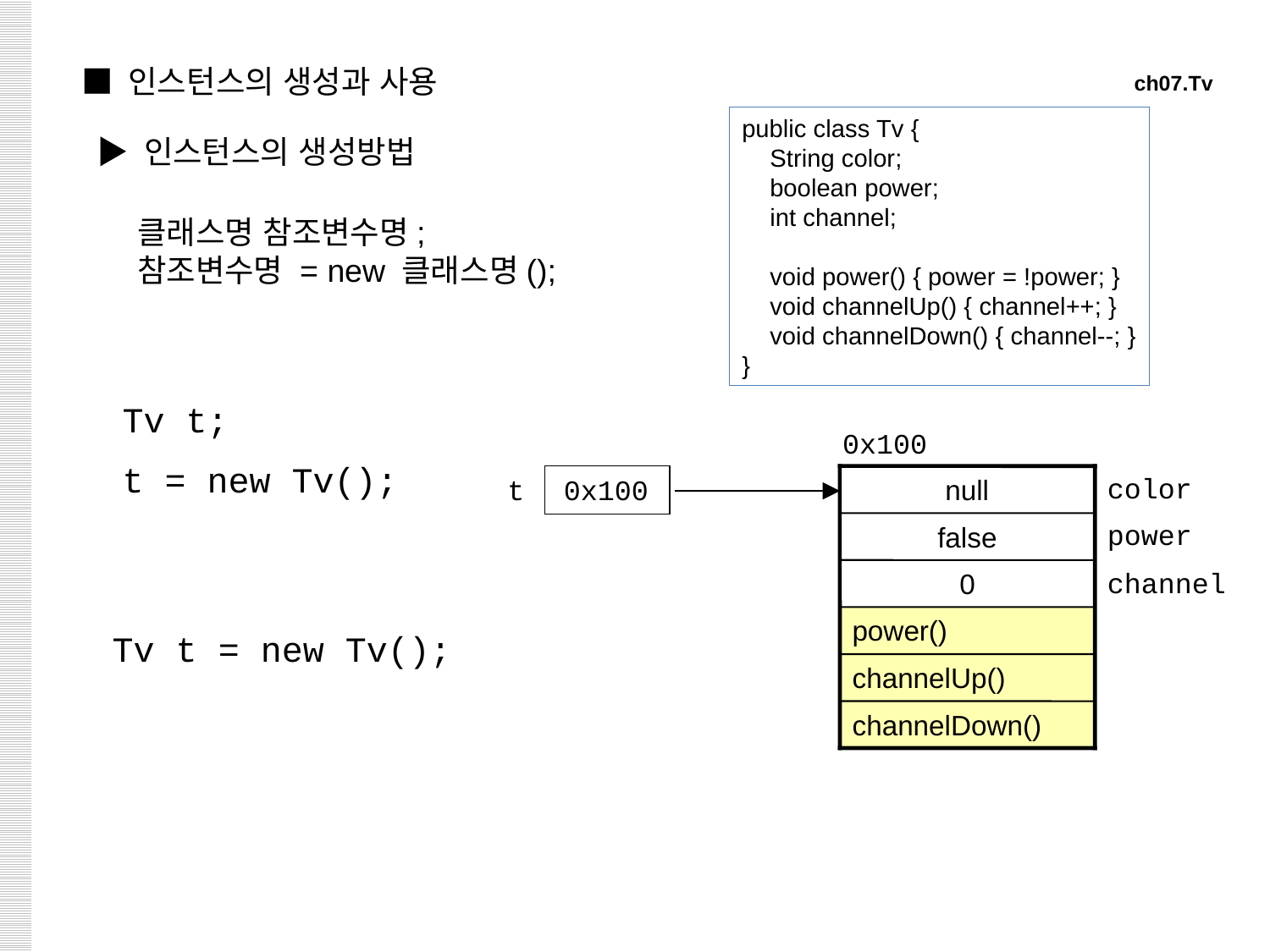

■ 인스턴스의 생성과 사용
ch07.Tv
public class Tv {
    String color;
    boolean power;
    int channel;

    void power() { power = !power; }
    void channelUp() { channel++; }
    void channelDown() { channel--; }
}
▶ 인스턴스의 생성방법
클래스명 참조변수명;
참조변수명 = new 클래스명();
Tv t;
0x100
color
null

power
false

channel
0

power()

channelUp()

channelDown()

t = new Tv();
t

0x100

Tv t = new Tv();